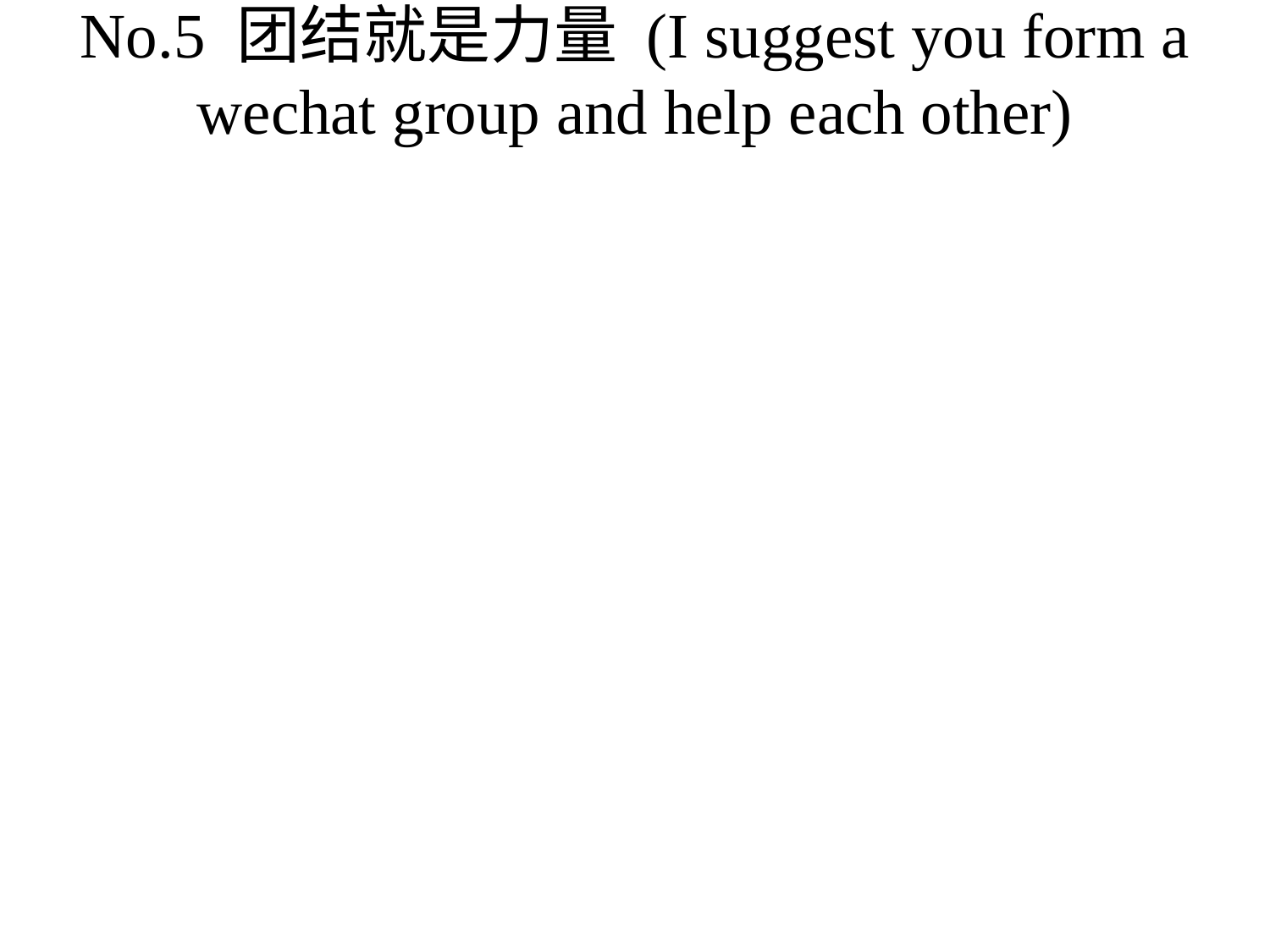

# No.5 团结就是力量 (I suggest you form a wechat group and help each other)